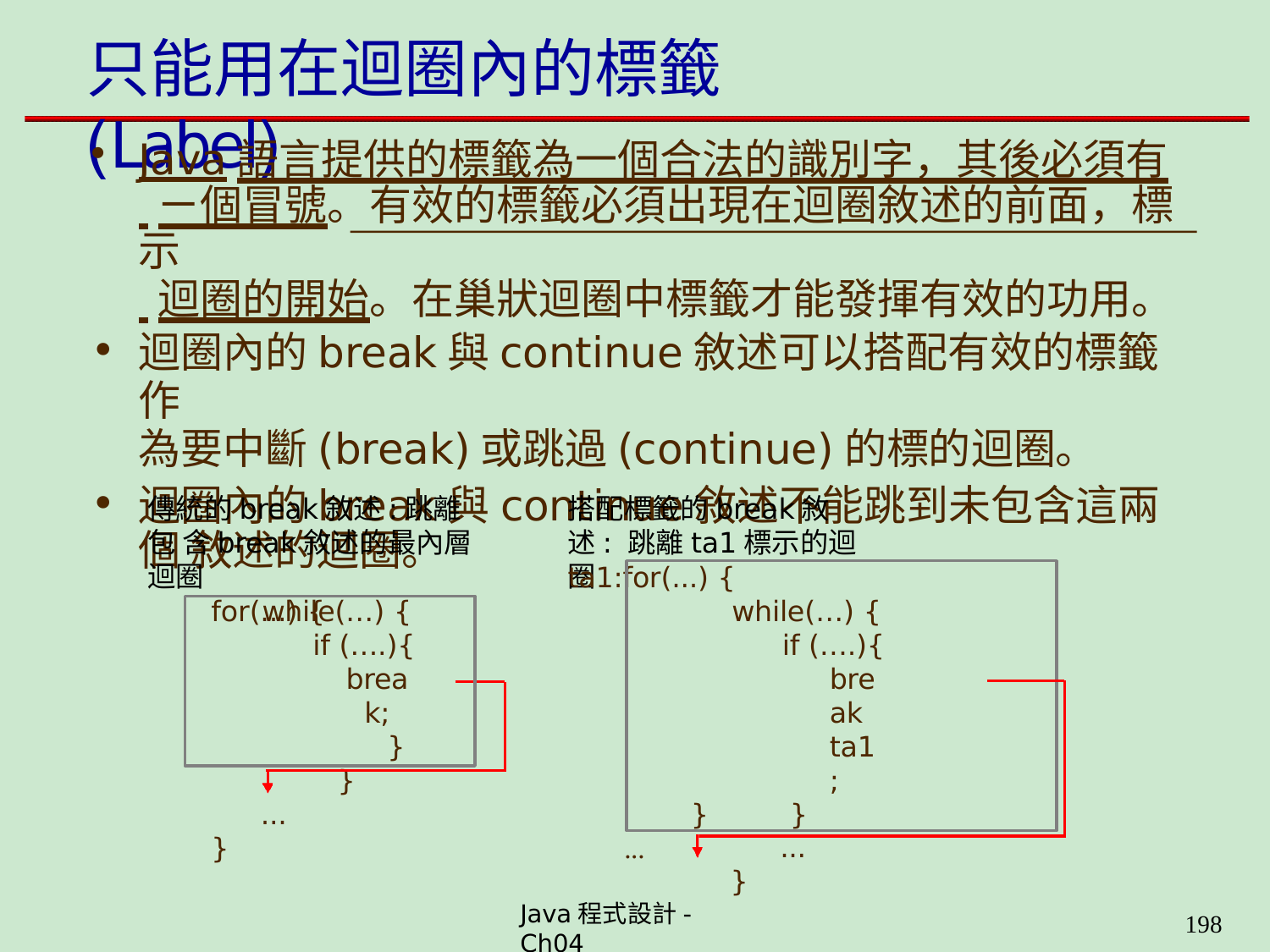

# 只能用在迴圈內的標籤(Label)
Java語言提供的標籤為一個合法的識別字，其後必須有
 ㄧ個冒號。有效的標籤必須出現在迴圈敘述的前面，標示
 迴圈的開始。在巢狀迴圈中標籤才能發揮有效的功用。
迴圈內的break與continue敘述可以搭配有效的標籤作
為要中斷(break)或跳過(continue)的標的迴圈。
迴圈內的break與continue敘述不能跳到未包含這兩個 敘述的迴圈。

傳統的break敘述:跳離包 含break敘述的最內層迴圈
for(...) {
搭配標籤的break敘述: 跳離ta1標示的迴圈
ta1:for(...) {

while(…) {
if (….){
break;
}
}
while(…) {
if (….){
break ta1;
}
...
}

...
}
...
}

Java程式設計-Ch04
198